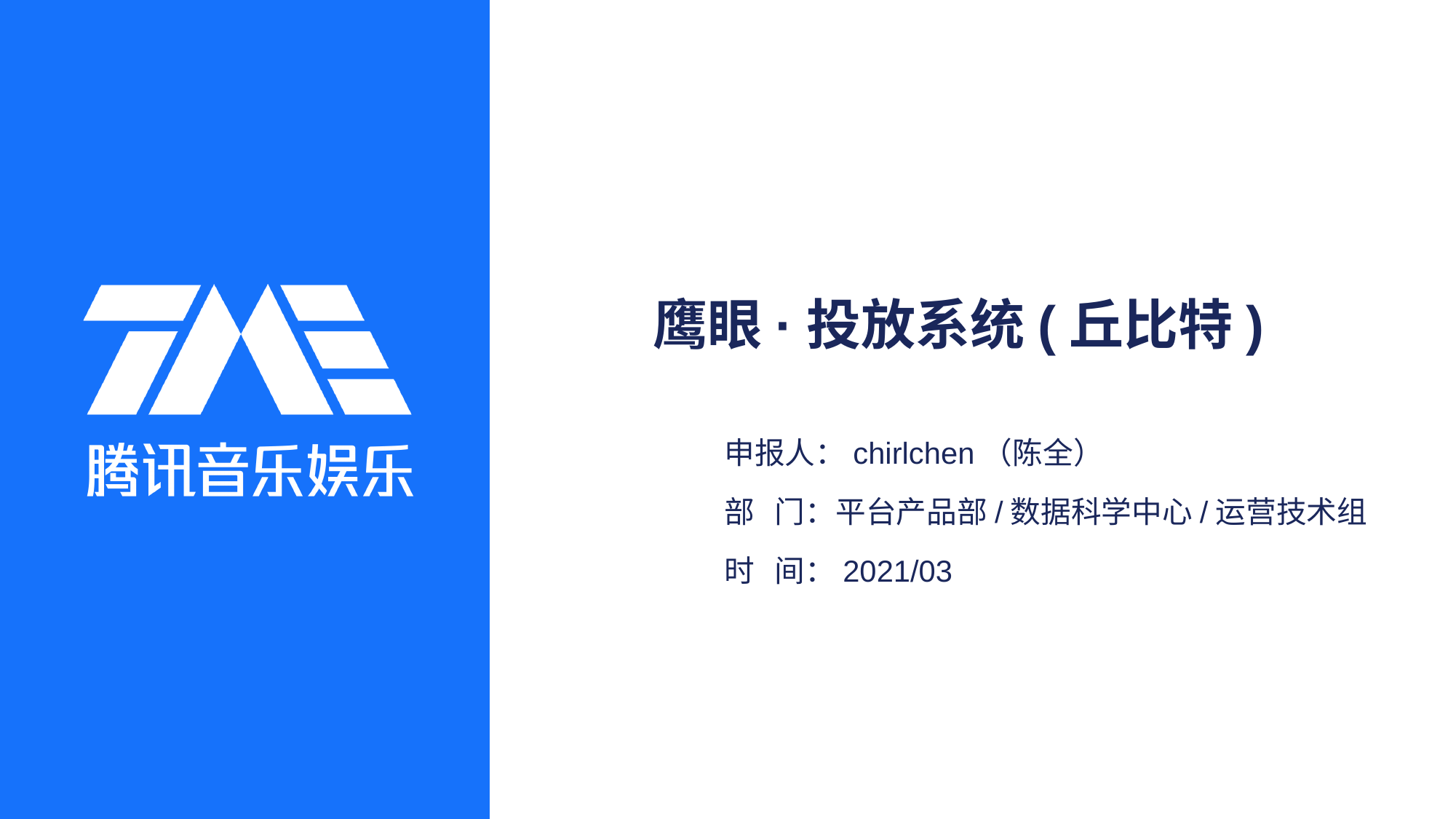

# 鹰眼·投放系统(丘比特)
申报人：chirlchen（陈全）
部   门：平台产品部/数据科学中心/运营技术组
时   间：2021/03